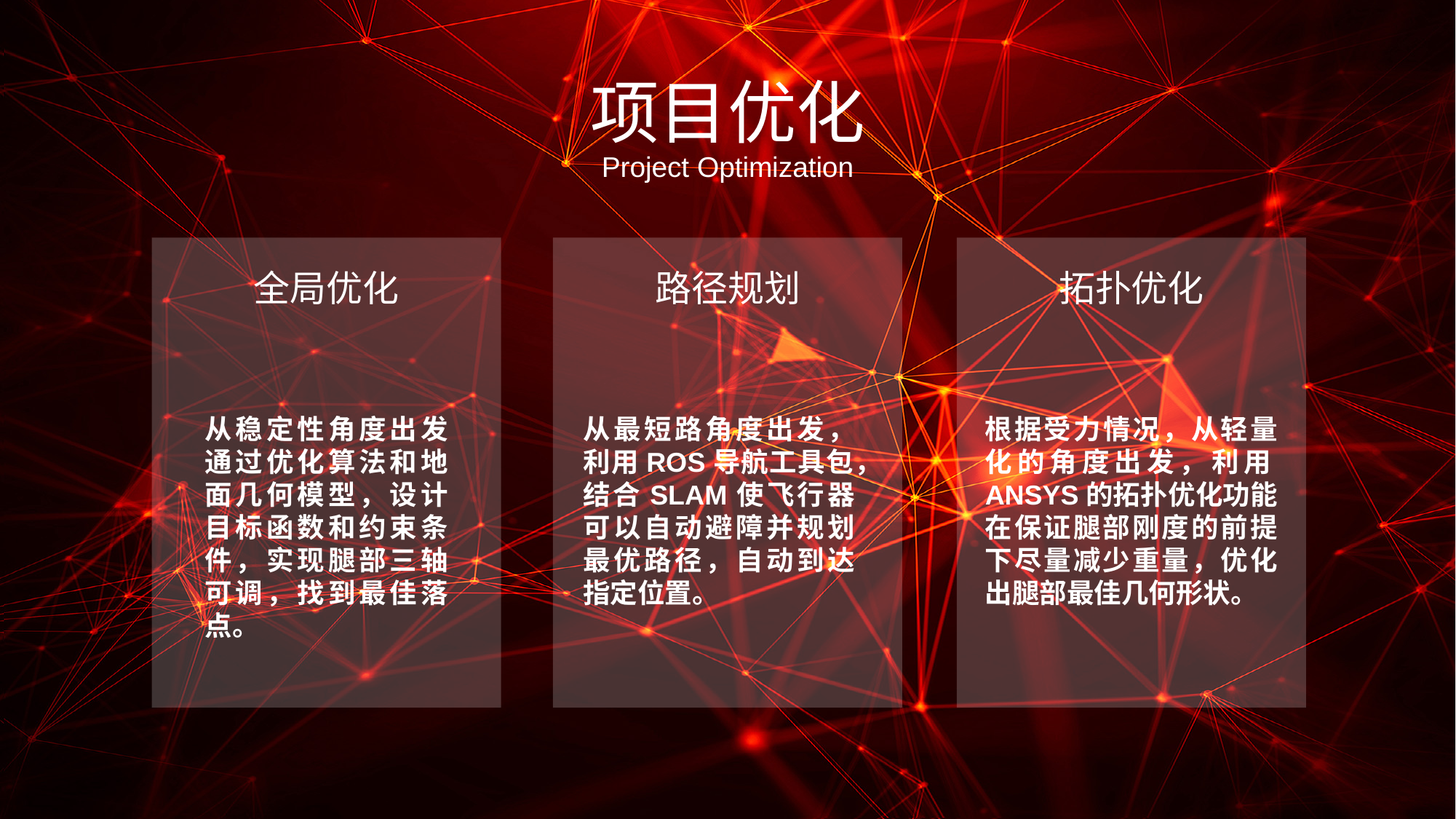

项目优化
Project Optimization

全局优化
从稳定性角度出发通过优化算法和地面几何模型，设计目标函数和约束条件，实现腿部三轴可调，找到最佳落点。
路径规划
从最短路角度出发，利用ROS导航工具包，结合SLAM使飞行器可以自动避障并规划最优路径，自动到达指定位置。
拓扑优化
根据受力情况，从轻量化的角度出发，利用ANSYS的拓扑优化功能在保证腿部刚度的前提下尽量减少重量，优化出腿部最佳几何形状。